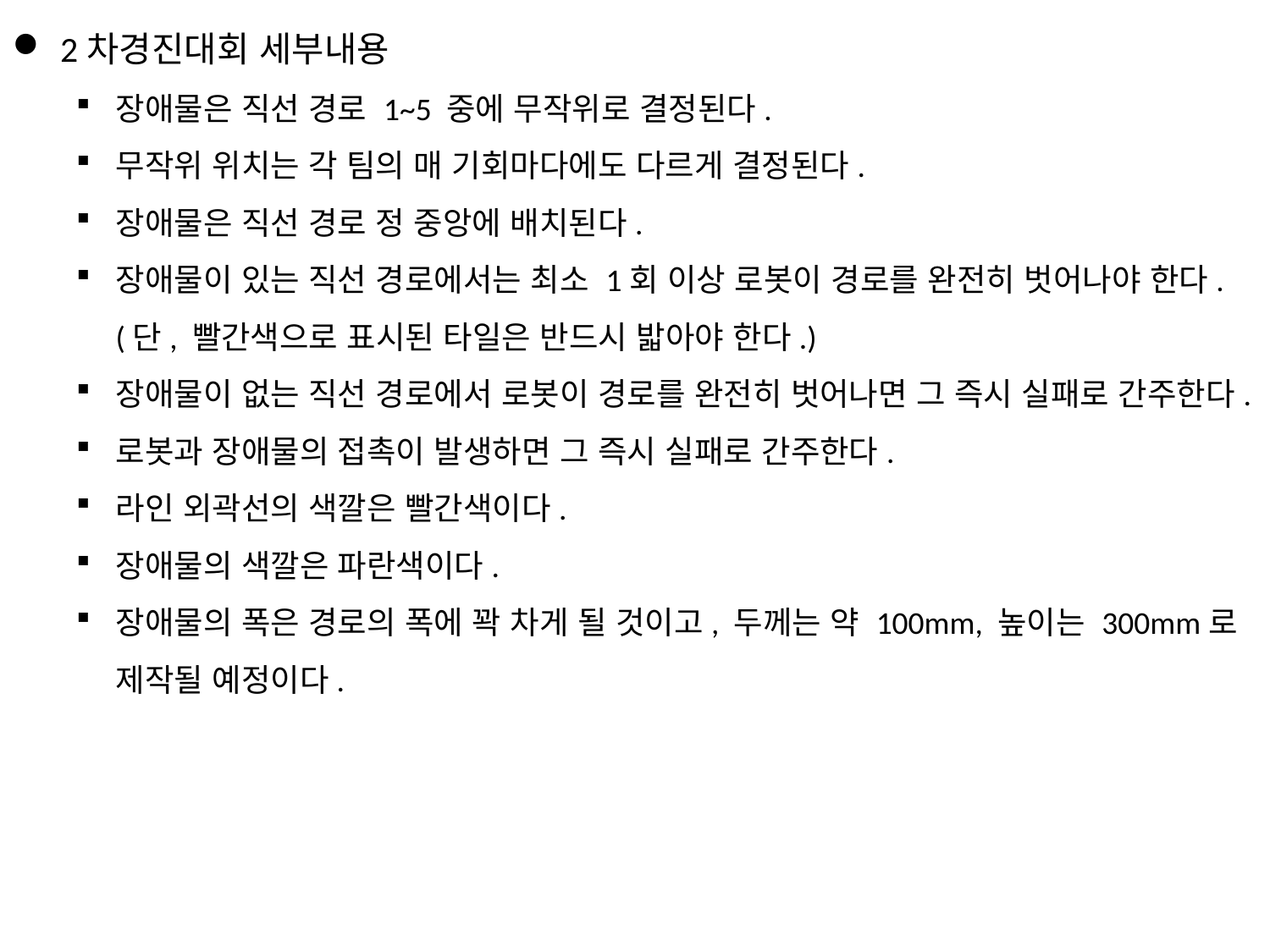

2차경진대회 세부내용
장애물은 직선 경로 1~5 중에 무작위로 결정된다.
무작위 위치는 각 팀의 매 기회마다에도 다르게 결정된다.
장애물은 직선 경로 정 중앙에 배치된다.
장애물이 있는 직선 경로에서는 최소 1회 이상 로봇이 경로를 완전히 벗어나야 한다. (단, 빨간색으로 표시된 타일은 반드시 밟아야 한다.)
장애물이 없는 직선 경로에서 로봇이 경로를 완전히 벗어나면 그 즉시 실패로 간주한다.
로봇과 장애물의 접촉이 발생하면 그 즉시 실패로 간주한다.
라인 외곽선의 색깔은 빨간색이다.
장애물의 색깔은 파란색이다.
장애물의 폭은 경로의 폭에 꽉 차게 될 것이고, 두께는 약 100mm, 높이는 300mm로 제작될 예정이다.